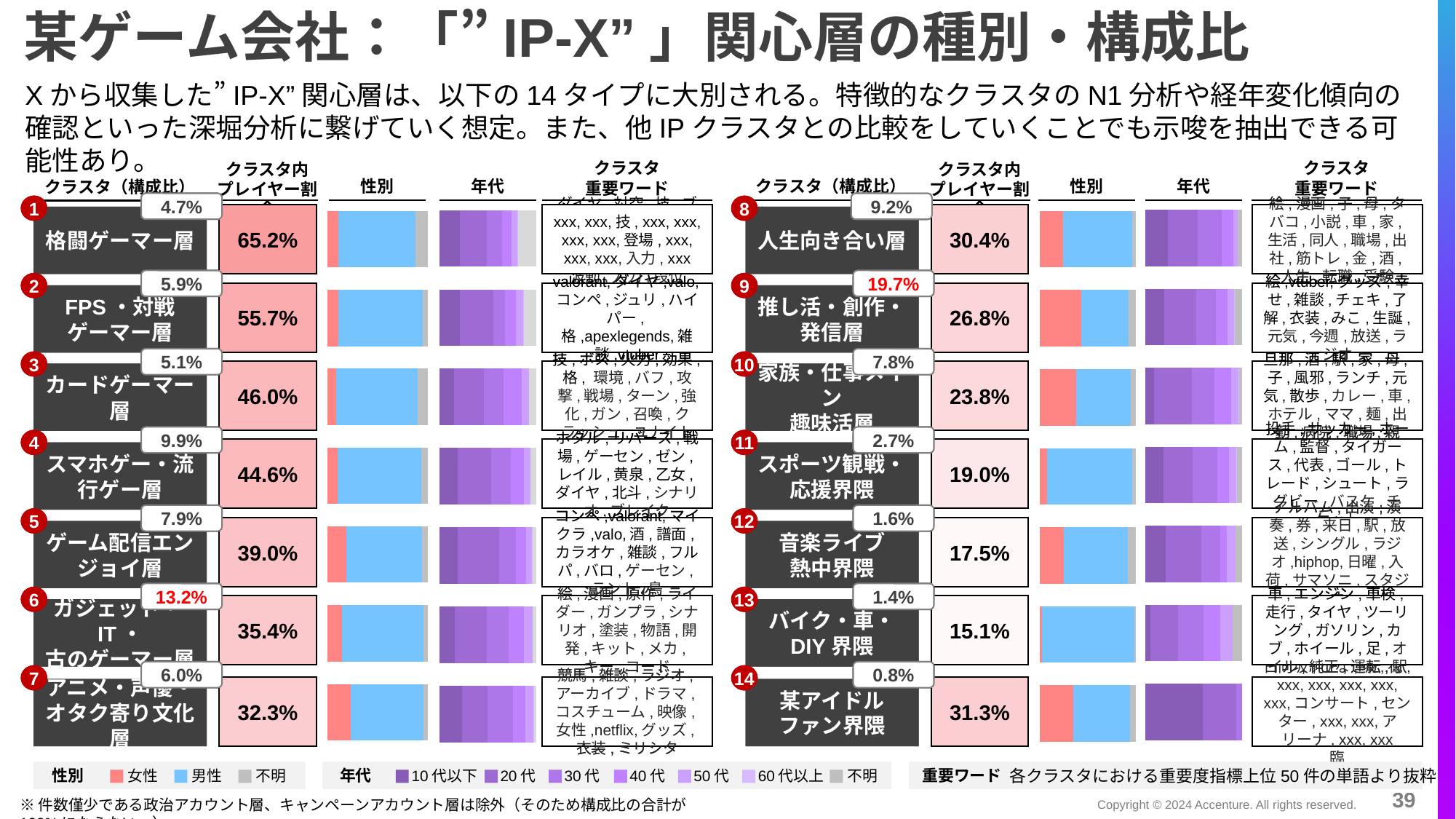

# 某ゲーム会社：「”IP-X”」関心層の種別・構成比
Xから収集した”IP-X”関心層は、以下の14タイプに大別される。特徴的なクラスタのN1分析や経年変化傾向の確認といった深堀分析に繋げていく想定。また、他IPクラスタとの比較をしていくことでも示唆を抽出できる可能性あり。
クラスタ
重要ワード
クラスタ
重要ワード
クラスタ内
プレイヤー割合
クラスタ内
プレイヤー割合
性別
年代
性別
年代
クラスタ（構成比）
クラスタ（構成比）
4.7%
4.7%
9.2%
9.2%
1
8
1
8

### Chart

| Category |  |  |  |
|---|---|---|---|

### Chart

| Category |  |  |  |  |  |  |  |
|---|---|---|---|---|---|---|---|

### Chart

| Category |  |  |  |
|---|---|---|---|

### Chart

| Category |  |  |  |  |  |  |  |
|---|---|---|---|---|---|---|---|

### Chart

| Category |  |  |  |
|---|---|---|---|

### Chart

| Category |  |  |  |
|---|---|---|---|

### Chart

| Category |  |  |  |  |  |  |  |
|---|---|---|---|---|---|---|---|

### Chart

| Category |  |  |  |  |  |  |  |
|---|---|---|---|---|---|---|---|
65.2%
ダイヤ,対空,技,ブランカ,インパクト,クラシック,中足,登場,格,ハブ,昇格,波動,入力,段位
30.4%
絵,漫画,子,母,タバコ,小説,車,家,生活,同人,職場,出社,筋トレ,金,酒,人生,転職,受験
65.2%
xxx, xxx,技, xxx, xxx, xxx, xxx,登場, xxx, xxx, xxx,入力, xxx
30.4%
絵,漫画,子,母,タバコ,小説,車,家,生活,同人,職場,出社,筋トレ,金,酒,人生,転職,受験
格闘ゲーマー層
人生向き合い層
格闘ゲーマー層
人生向き合い層
5.9%
19.7%
5.9%
19.7%
2
9
2
9
55.7%
valorant,ダイヤ,valo,コンペ,ジュリ,ハイパー,格,apexlegends,雑談,vtuber
26.8%
絵,vtuber,グッズ,幸せ,雑談,チェキ,了解,衣装,みこ,生誕,元気,今週,放送,ラジオ
55.7%
valorant,ダイヤ,valo,コンペ,ジュリ,ハイパー,格,apexlegends,雑談,vtuber
26.8%
絵,vtuber,グッズ,幸せ,雑談,チェキ,了解,衣装,みこ,生誕,元気,今週,放送,ラジオ
FPS・対戦
ゲーマー層
推し活・創作・
発信層
FPS・対戦
ゲーマー層
推し活・創作・
発信層
5.1%
7.8%
5.1%
7.8%
3
10
3
10
46.0%
技,ボス,火力,効果,格, 環境,バフ,攻撃,戦場,ターン,強化,ガン,召喚,クラッシュ,ユナイト
23.8%
旦那,酒,駅,家,母,子,風邪,ランチ,元気,散歩,カレー,車,ホテル,ママ,麺,出勤,病院,職場,親
46.0%
技,ボス,火力,効果,格, 環境,バフ,攻撃,戦場,ターン,強化,ガン,召喚,クラッシュ,ユナイト
23.8%
旦那,酒,駅,家,母,子,風邪,ランチ,元気,散歩,カレー,車,ホテル,ママ,麺,出勤,病院,職場,親
カードゲーマー層
家族・仕事メイン
趣味活層
カードゲーマー層
家族・仕事メイン
趣味活層
9.9%
2.7%
9.9%
2.7%
4
11
4
11
44.6%
ホタル,リバース,戦場,ゲーセン,ゼン,レイル,黄泉,乙女,ダイヤ,北斗,シナリオ,ブレイク
19.0%
投手,サッカー,ホーム,監督,タイガース,代表,ゴール,トレード,シュート,ラグビー,バスケ,チケット
44.6%
ホタル,リバース,戦場,ゲーセン,ゼン,レイル,黄泉,乙女,ダイヤ,北斗,シナリオ,ブレイク
19.0%
投手,サッカー,ホーム,監督,タイガース,代表,ゴール,トレード,シュート,ラグビー,バスケ,チケット
スマホゲー・流行ゲー層
スポーツ観戦・
応援界隈
スマホゲー・流行ゲー層
スポーツ観戦・
応援界隈
7.9%
1.6%
7.9%
1.6%
5
12
5
12
39.0%
コンペ,valorant,マイクラ,valo,酒,譜面,カラオケ,雑談,フルパ,バロ,ゲーセン,ラント,鳥
17.5%
アルバム,出演,演奏,券,来日,駅,放送,シングル,ラジオ,hiphop,日曜,入荷,サマソニ,スタジオ
39.0%
コンペ,valorant,マイクラ,valo,酒,譜面,カラオケ,雑談,フルパ,バロ,ゲーセン,ラント,鳥
17.5%
アルバム,出演,演奏,券,来日,駅,放送,シングル,ラジオ,hiphop,日曜,入荷,サマソニ,スタジオ
ゲーム配信エンジョイ層
音楽ライブ
熱中界隈
ゲーム配信エンジョイ層
音楽ライブ
熱中界隈
13.2%
1.4%
13.2%
1.4%
6
13
6
13
35.4%
絵,漫画,原作,ライダー,ガンプラ,シナリオ,塗装,物語,開発,キット,メカ,キー,コード
15.1%
車,エンジン,車検,走行,タイヤ,ツーリング,ガソリン,カブ,ホイール,足,オイル,純正,運転,駅
35.4%
絵,漫画,原作,ライダー,ガンプラ,シナリオ,塗装,物語,開発,キット,メカ,キー,コード
15.1%
車,エンジン,車検,走行,タイヤ,ツーリング,ガソリン,カブ,ホイール,足,オイル,純正,運転,駅
ガジェット・IT・
古のゲーマー層
バイク・車・
DIY界隈
ガジェット・IT・
古のゲーマー層
バイク・車・
DIY界隈
6.0%
0.8%
6.0%
0.8%
7
14
7
14
32.3%
競馬,雑談,ラジオ,アーカイブ,ドラマ,コスチューム,映像,女性,netflix,グッズ,衣装,ミリシタ
31.3%
日向坂,ひな,坂,花,ひなた,選抜,コンサート,ひ,センター,虹,未来,アリーナ,サッカー,降臨
32.3%
競馬,雑談,ラジオ,アーカイブ,ドラマ,コスチューム,映像,女性,netflix,グッズ,衣装,ミリシタ
31.3%
xxx, xxx, xxx, xxx, xxx,コンサート,センター, xxx, xxx,アリーナ, xxx, xxx
アニメ・声優・
オタク寄り文化層
坂道アイドル
界隈
アニメ・声優・
オタク寄り文化層
某アイドル
ファン界隈

性別
女性

男性

不明

年代
10代以下

20代

30代

40代

50代

60代以上

不明

各クラスタにおける重要度指標上位50件の単語より抜粋
重要ワード
※件数僅少である政治アカウント層、キャンペーンアカウント層は除外（そのため構成比の合計が100%にならない。）